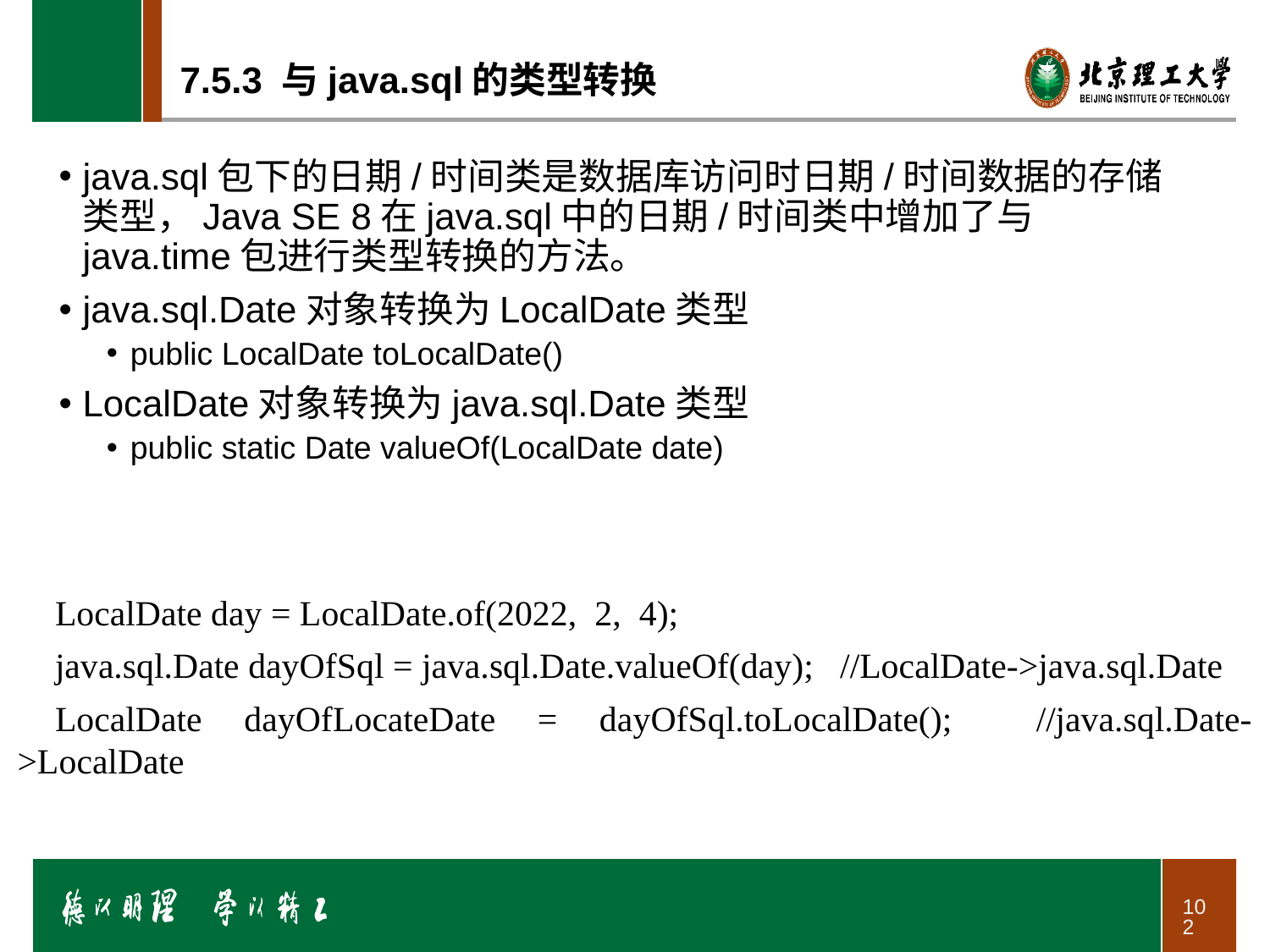

# 7.5.3 与java.sql的类型转换
java.sql包下的日期/时间类是数据库访问时日期/时间数据的存储类型，Java SE 8在java.sql中的日期/时间类中增加了与java.time包进行类型转换的方法。
java.sql.Date对象转换为LocalDate类型
public LocalDate toLocalDate()
LocalDate对象转换为java.sql.Date类型
public static Date valueOf(LocalDate date)

LocalDate day = LocalDate.of(2022,  2,  4);
java.sql.Date dayOfSql = java.sql.Date.valueOf(day);   //LocalDate->java.sql.Date
LocalDate dayOfLocateDate = dayOfSql.toLocalDate();  //java.sql.Date->LocalDate